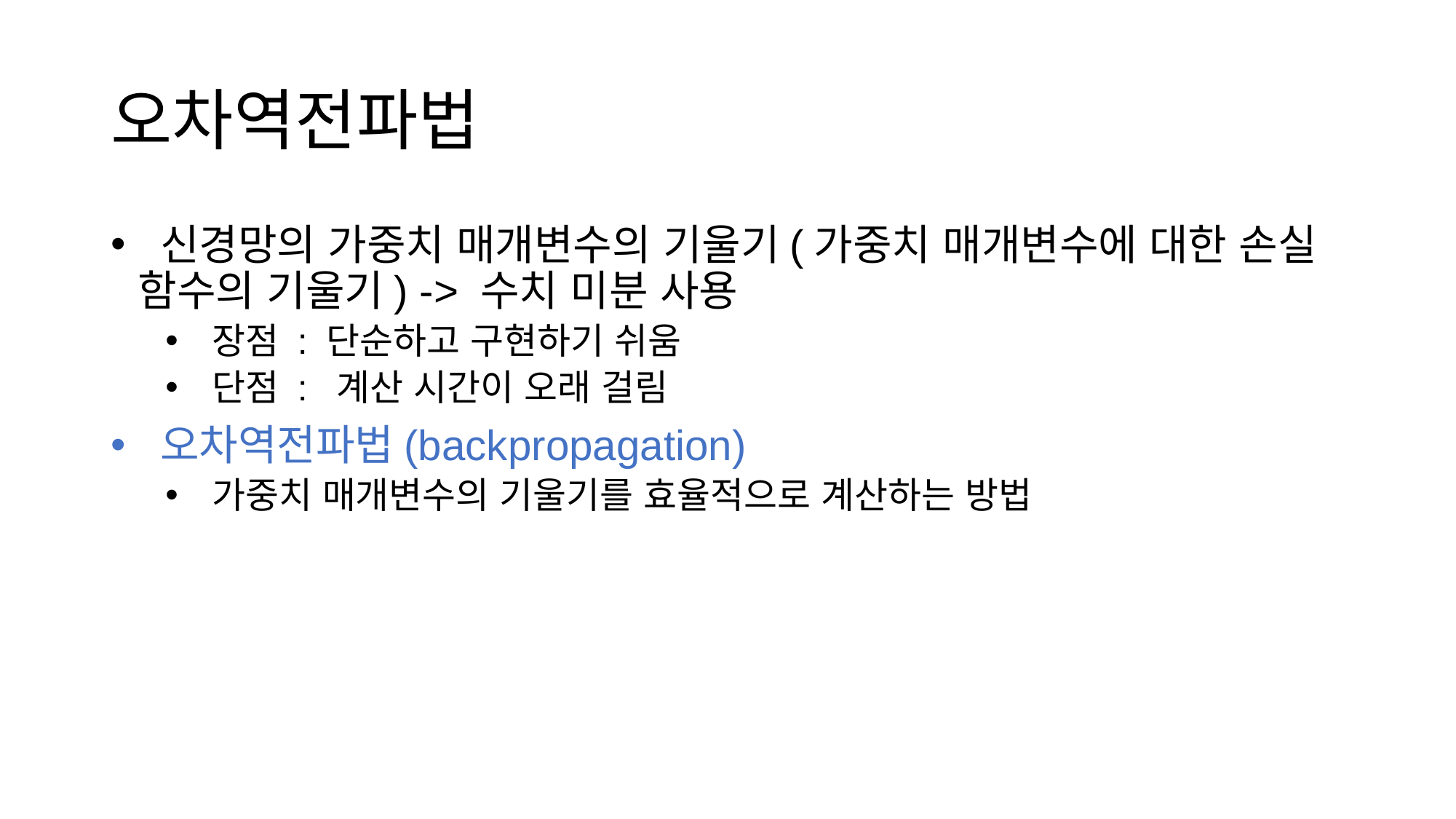

# 오차역전파법
 신경망의 가중치 매개변수의 기울기(가중치 매개변수에 대한 손실 함수의 기울기) -> 수치 미분 사용
 장점 : 단순하고 구현하기 쉬움
 단점 :  계산 시간이 오래 걸림
 오차역전파법(backpropagation)
 가중치 매개변수의 기울기를 효율적으로 계산하는 방법